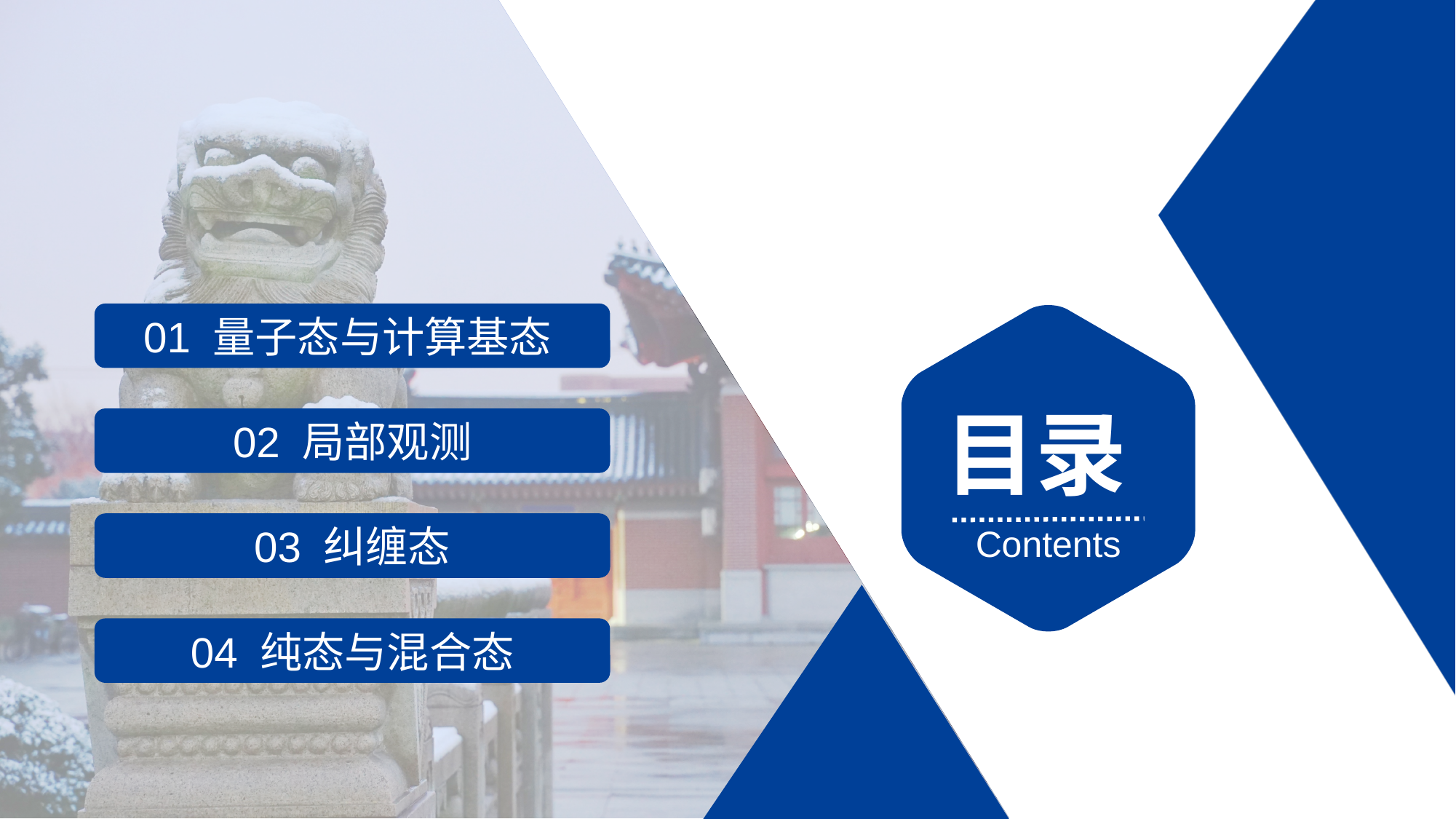

01 量子态与计算基态

目录
Contents
02 局部观测
03 纠缠态
04 纯态与混合态
2